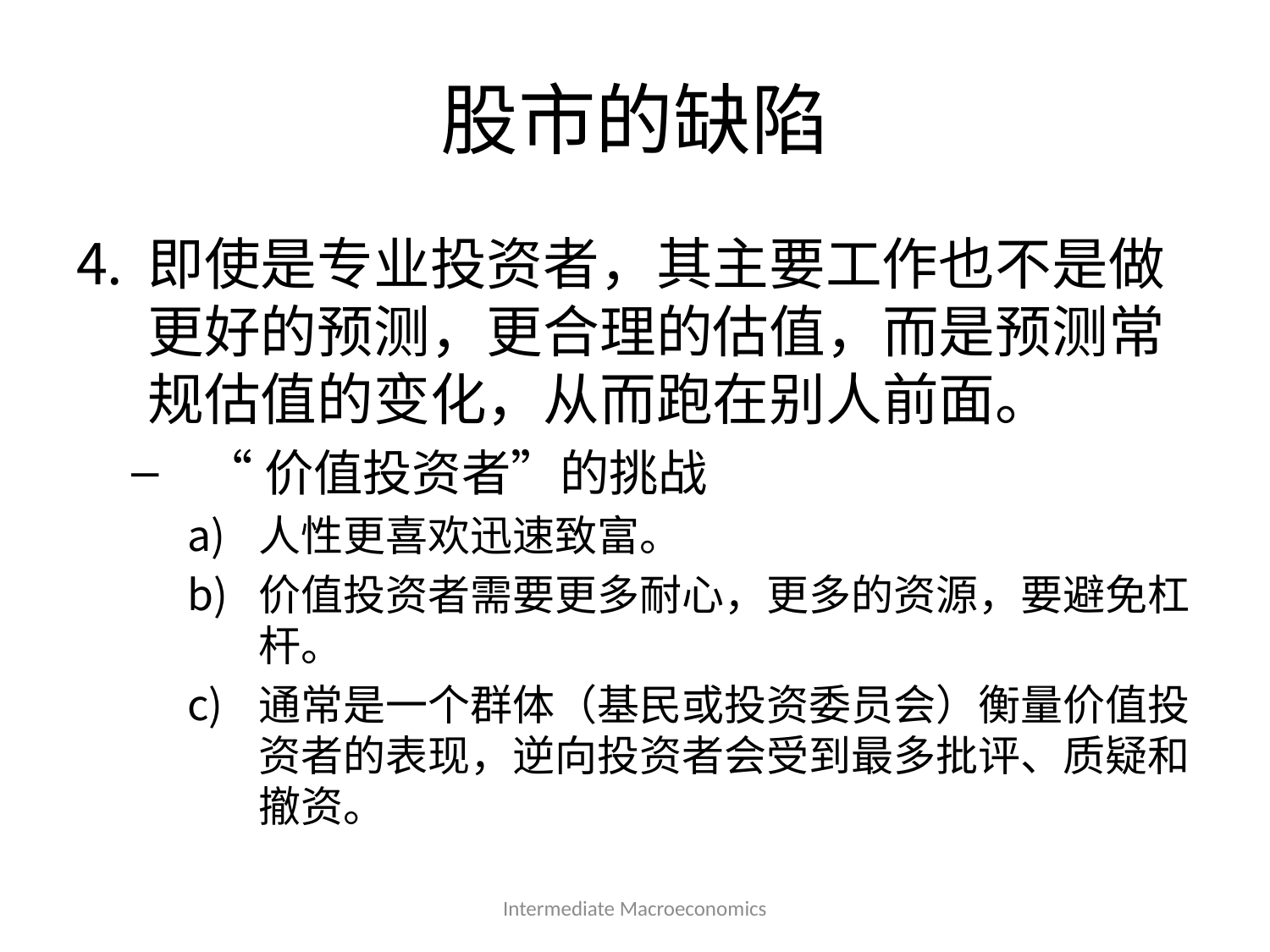

# 股市的缺陷
即使是专业投资者，其主要工作也不是做更好的预测，更合理的估值，而是预测常规估值的变化，从而跑在别人前面。
“价值投资者”的挑战
人性更喜欢迅速致富。
价值投资者需要更多耐心，更多的资源，要避免杠杆。
通常是一个群体（基民或投资委员会）衡量价值投资者的表现，逆向投资者会受到最多批评、质疑和撤资。
Intermediate Macroeconomics